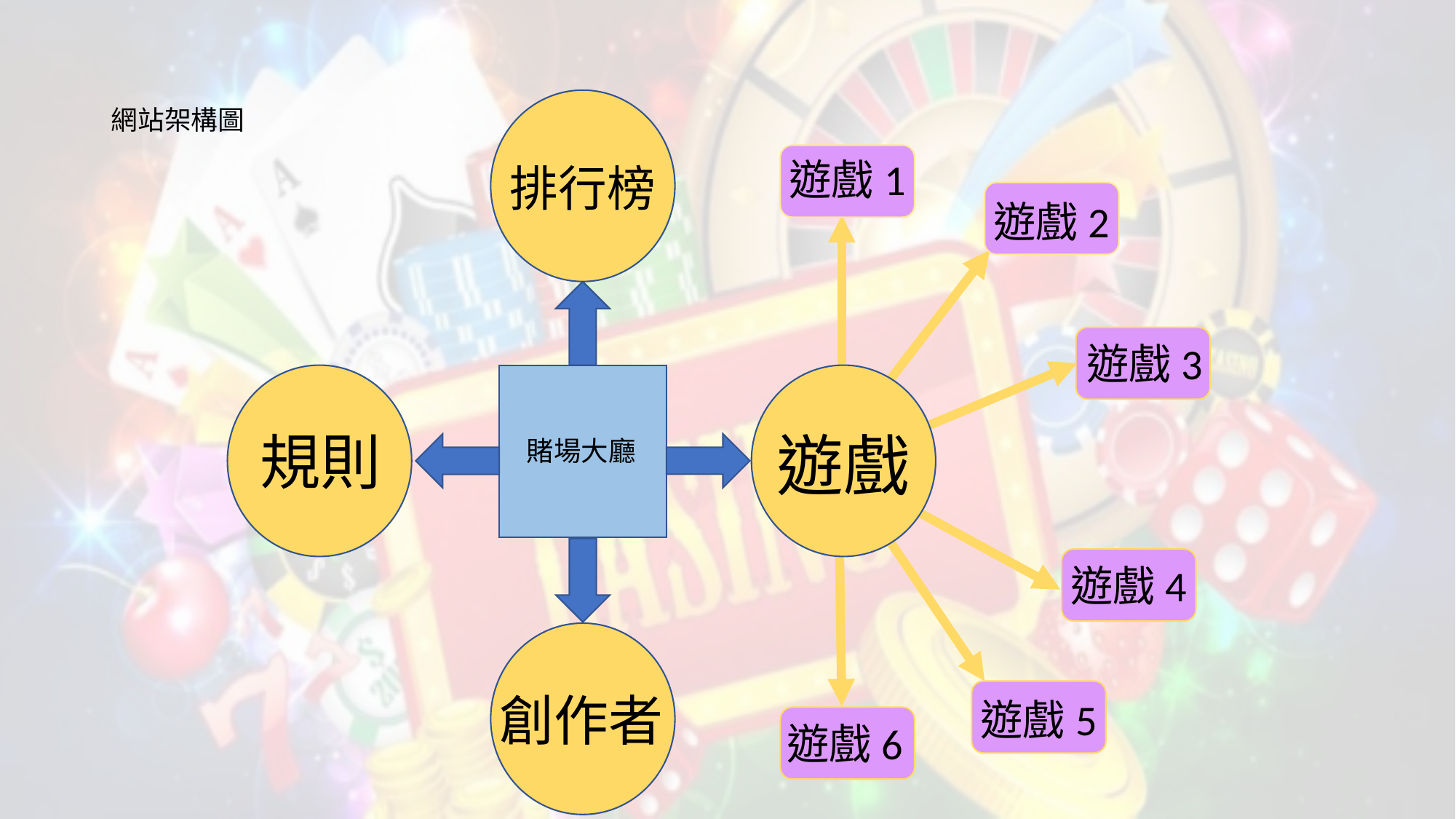

# 網站架構圖

遊戲1
排行榜

遊戲2

遊戲3

遊戲
規則
賭場大廳

遊戲4

創作者

遊戲5

遊戲6